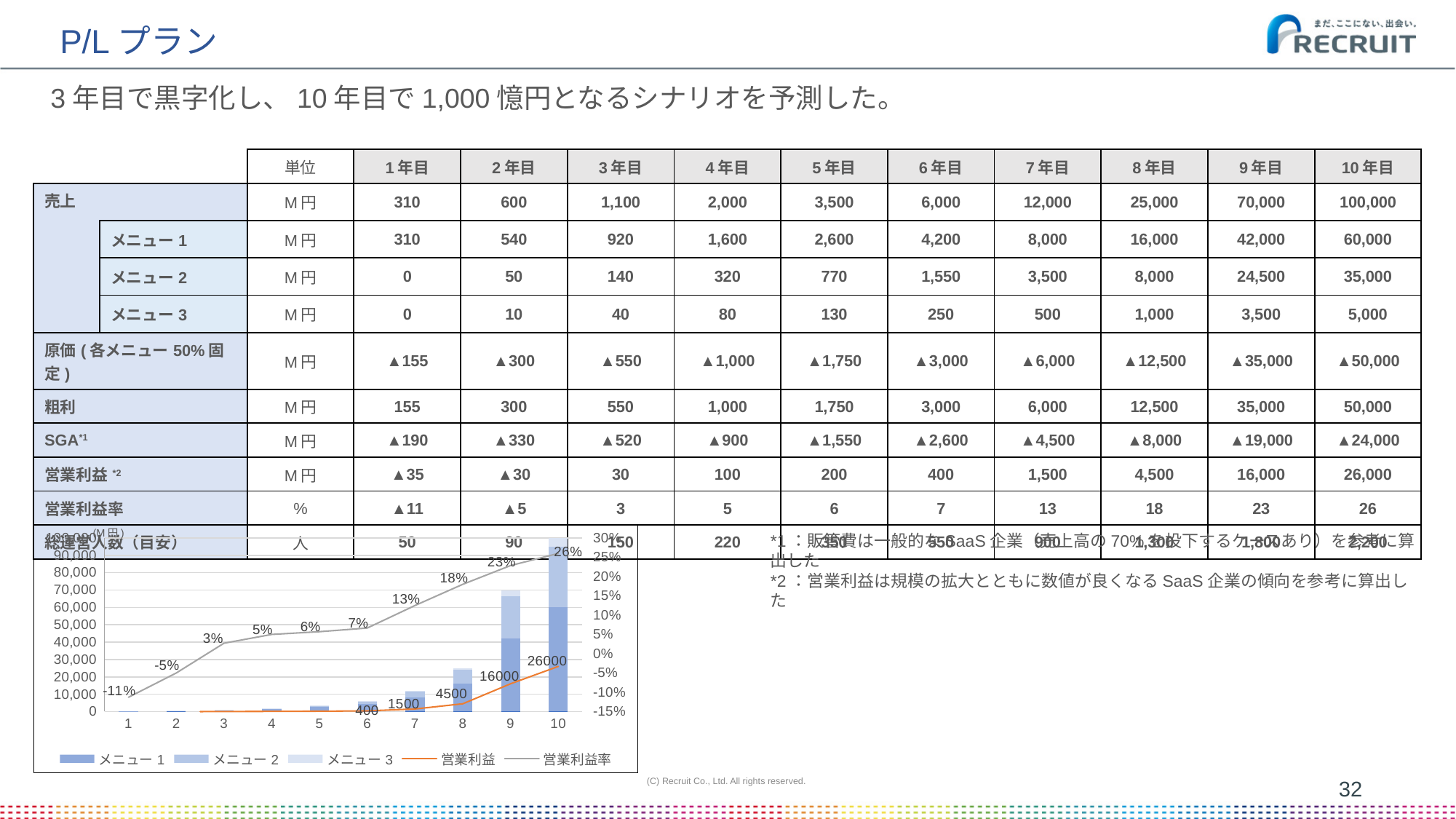

# P/Lプラン
3年目で黒字化し、10年目で1,000憶円となるシナリオを予測した。
|  |  | 単位 | 1年目 | 2年目 | 3年目 | 4年目 | 5年目 | 6年目 | 7年目 | 8年目 | 9年目 | 10年目 |
| --- | --- | --- | --- | --- | --- | --- | --- | --- | --- | --- | --- | --- |
| 売上 |  | M円 | 310 | 600 | 1,100 | 2,000 | 3,500 | 6,000 | 12,000 | 25,000 | 70,000 | 100,000 |
|  | メニュー1 | M円 | 310 | 540 | 920 | 1,600 | 2,600 | 4,200 | 8,000 | 16,000 | 42,000 | 60,000 |
|  | メニュー2 | M円 | 0 | 50 | 140 | 320 | 770 | 1,550 | 3,500 | 8,000 | 24,500 | 35,000 |
|  | メニュー3 | M円 | 0 | 10 | 40 | 80 | 130 | 250 | 500 | 1,000 | 3,500 | 5,000 |
| 原価(各メニュー50%固定) |  | M円 | ▲155 | ▲300 | ▲550 | ▲1,000 | ▲1,750 | ▲3,000 | ▲6,000 | ▲12,500 | ▲35,000 | ▲50,000 |
| 粗利 |  | M円 | 155 | 300 | 550 | 1,000 | 1,750 | 3,000 | 6,000 | 12,500 | 35,000 | 50,000 |
| SGA\*1 |  | M円 | ▲190 | ▲330 | ▲520 | ▲900 | ▲1,550 | ▲2,600 | ▲4,500 | ▲8,000 | ▲19,000 | ▲24,000 |
| 営業利益\*2 |  | M円 | ▲35 | ▲30 | 30 | 100 | 200 | 400 | 1,500 | 4,500 | 16,000 | 26,000 |
| 営業利益率 |  | % | ▲11 | ▲5 | 3 | 5 | 6 | 7 | 13 | 18 | 23 | 26 |
| 総運営人数（目安） |  | 人 | 50 | 90 | 150 | 220 | 350 | 550 | 900 | 1,300 | 1,800 | 2,200 |

### Chart

| Category | 項目 | メニュー1 | メニュー2 | メニュー3 | 営業利益 | 営業利益率 |
|---|---|---|---|---|---|---|
(M円)
*1：販管費は一般的なSaaS企業（売上高の70%を投下するケースあり）を参考に算出した
*2：営業利益は規模の拡大とともに数値が良くなるSaaS企業の傾向を参考に算出した
(C) Recruit Co., Ltd. All rights reserved.